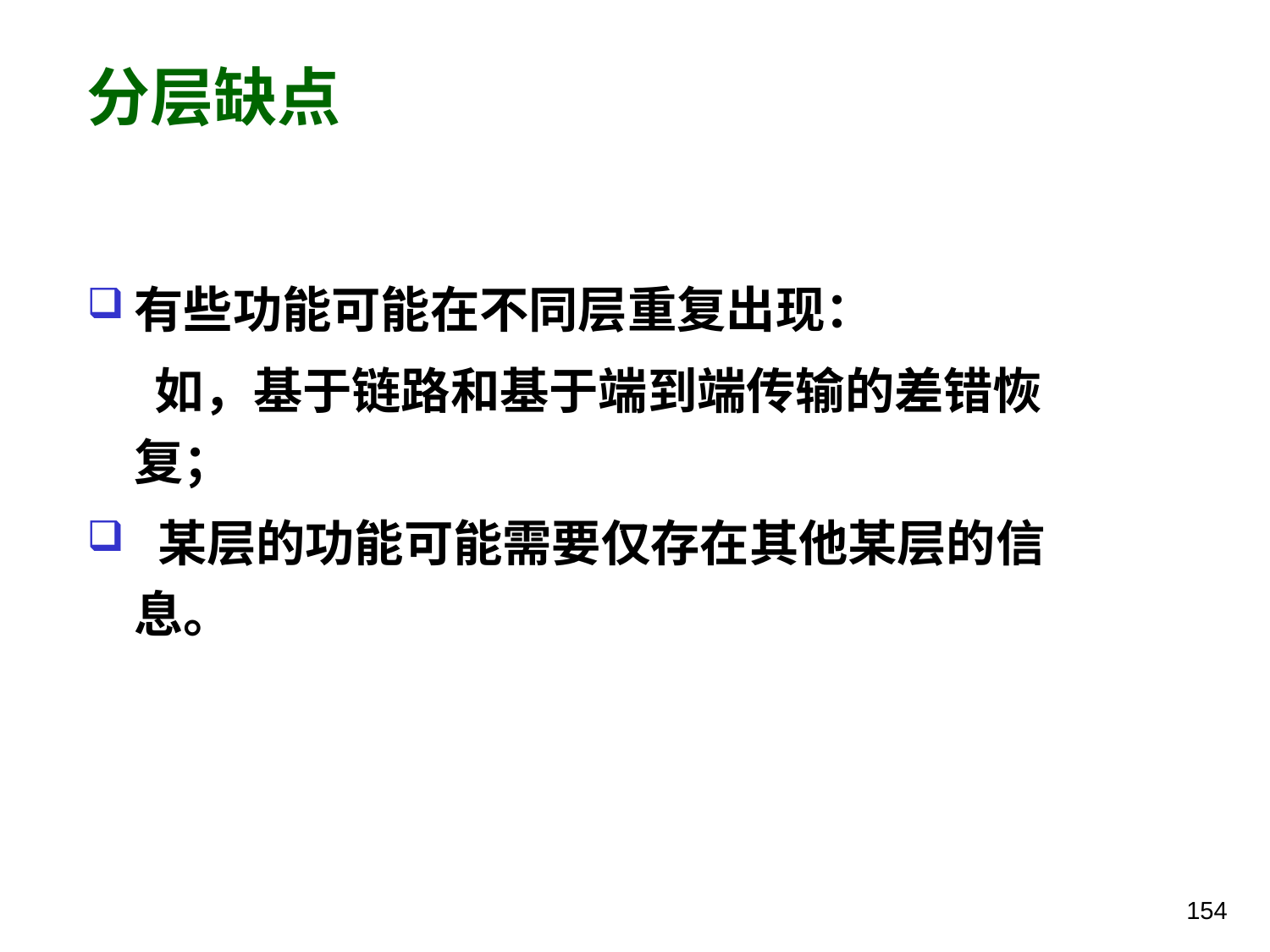

# 分层缺点
有些功能可能在不同层重复出现：
     如，基于链路和基于端到端传输的差错恢复；
 某层的功能可能需要仅存在其他某层的信息。
154